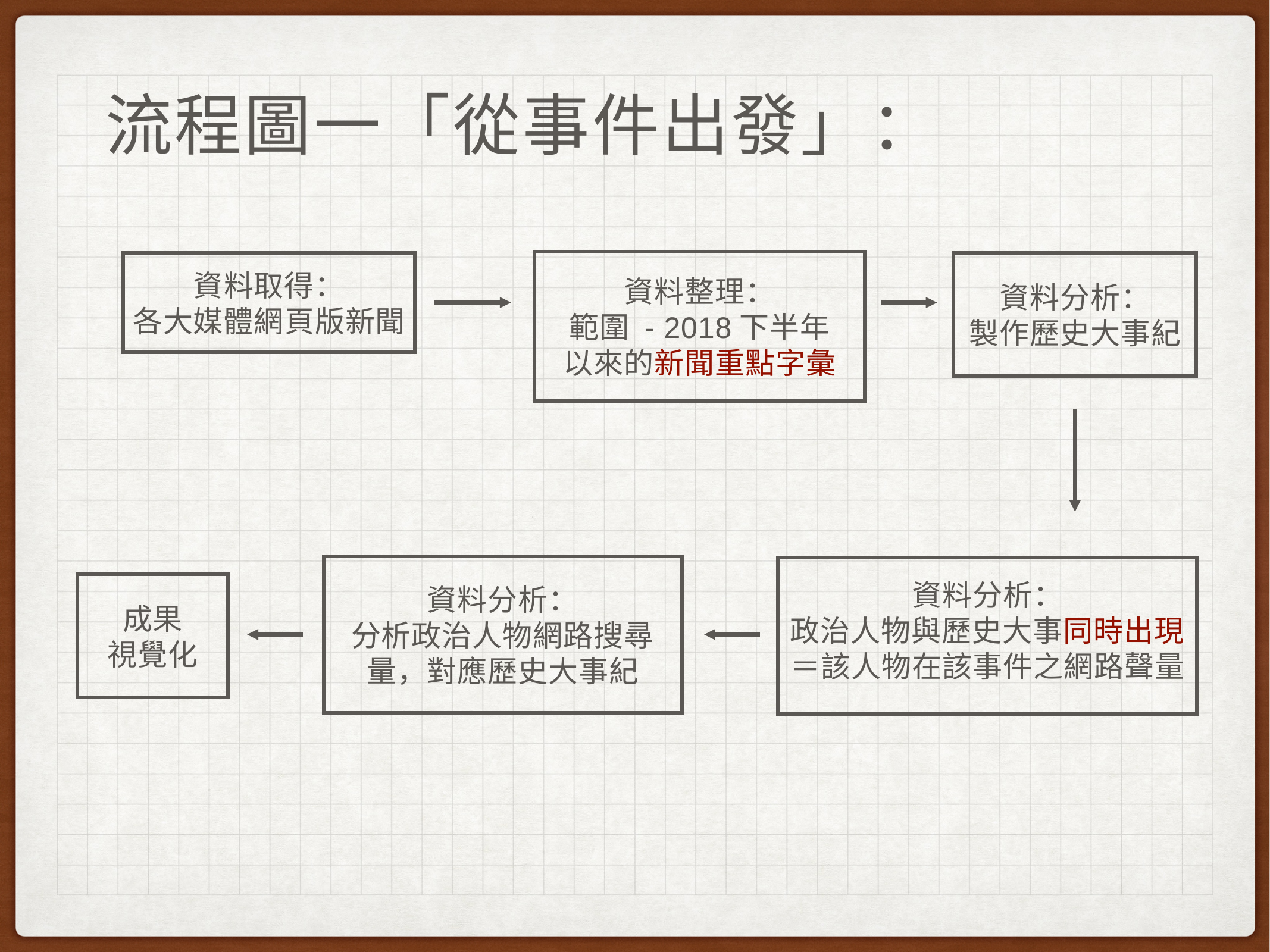

流程圖一「從事件出發」：
資料整理：
範圍 - 2018下半年
以來的新聞重點字彙
資料分析：
製作歷史大事紀
資料取得：
各大媒體網頁版新聞

資料分析：
分析政治人物網路搜尋量，對應歷史大事紀

資料分析：
政治人物與歷史大事同時出現＝該人物在該事件之網路聲量

成果
視覺化